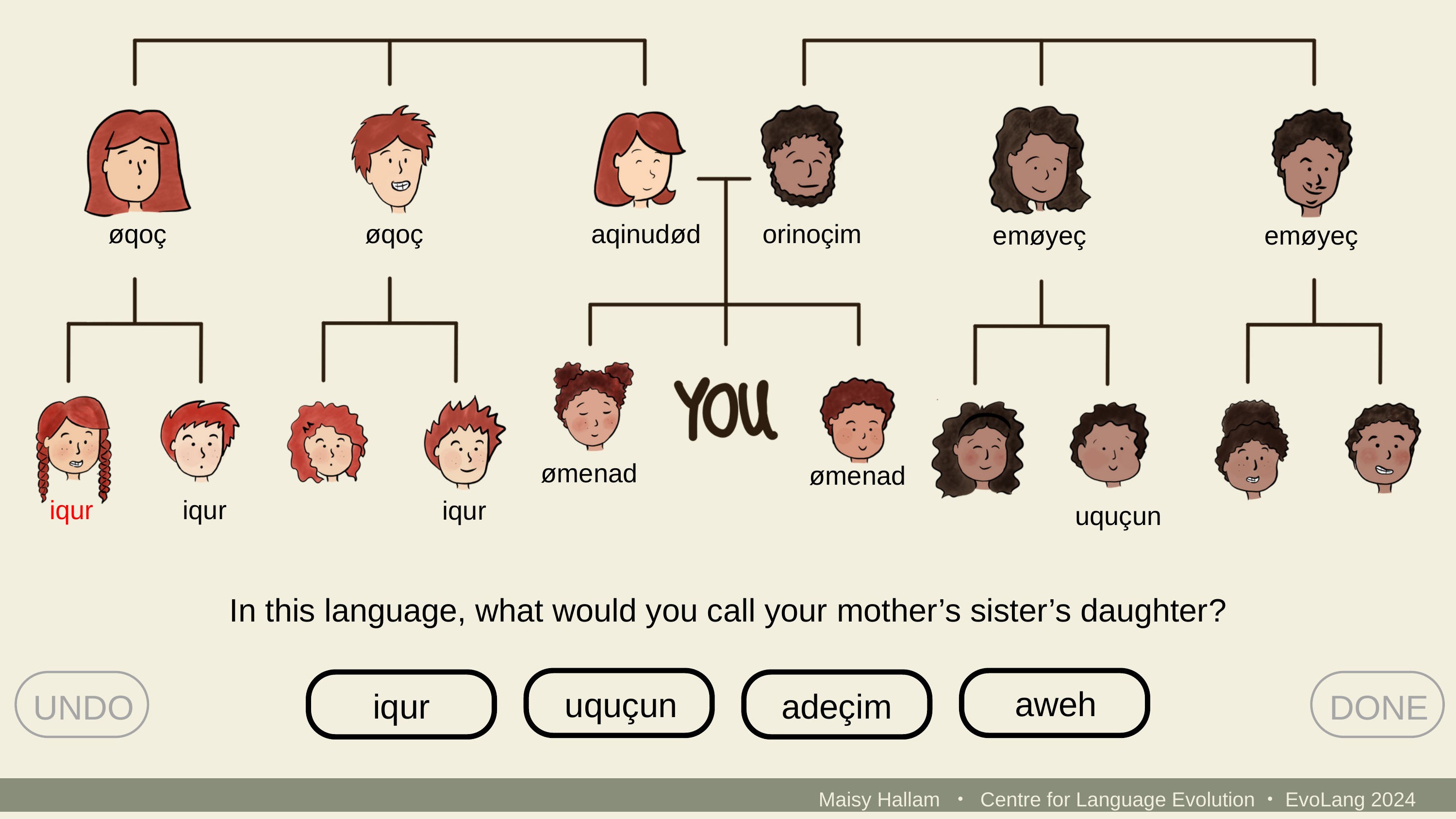

øqoç
øqoç
aqinudød
orinoçim
emøyeç
emøyeç
ømenad
ømenad
iqur
iqur

iqur
uquçun
In this language, what would you call your mother’s sister’s daughter?

uquçun

aweh

iqur

adeçim

UNDO
DONE

Maisy Hallam ・ Centre for Language Evolution・EvoLang 2024